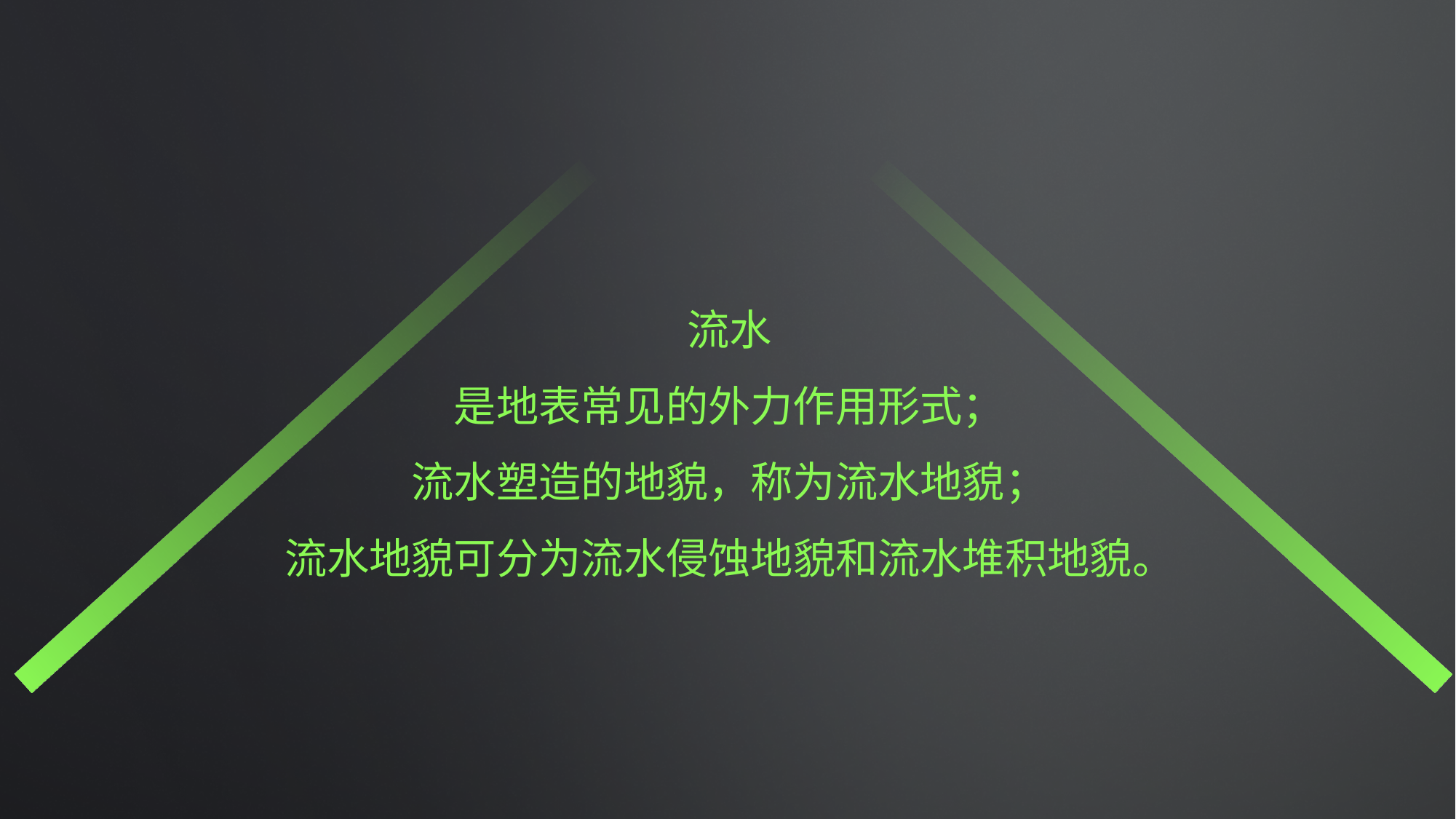

流水
是地表常见的外力作用形式；
流水塑造的地貌，称为流水地貌；
流水地貌可分为流水侵蚀地貌和流水堆积地貌。